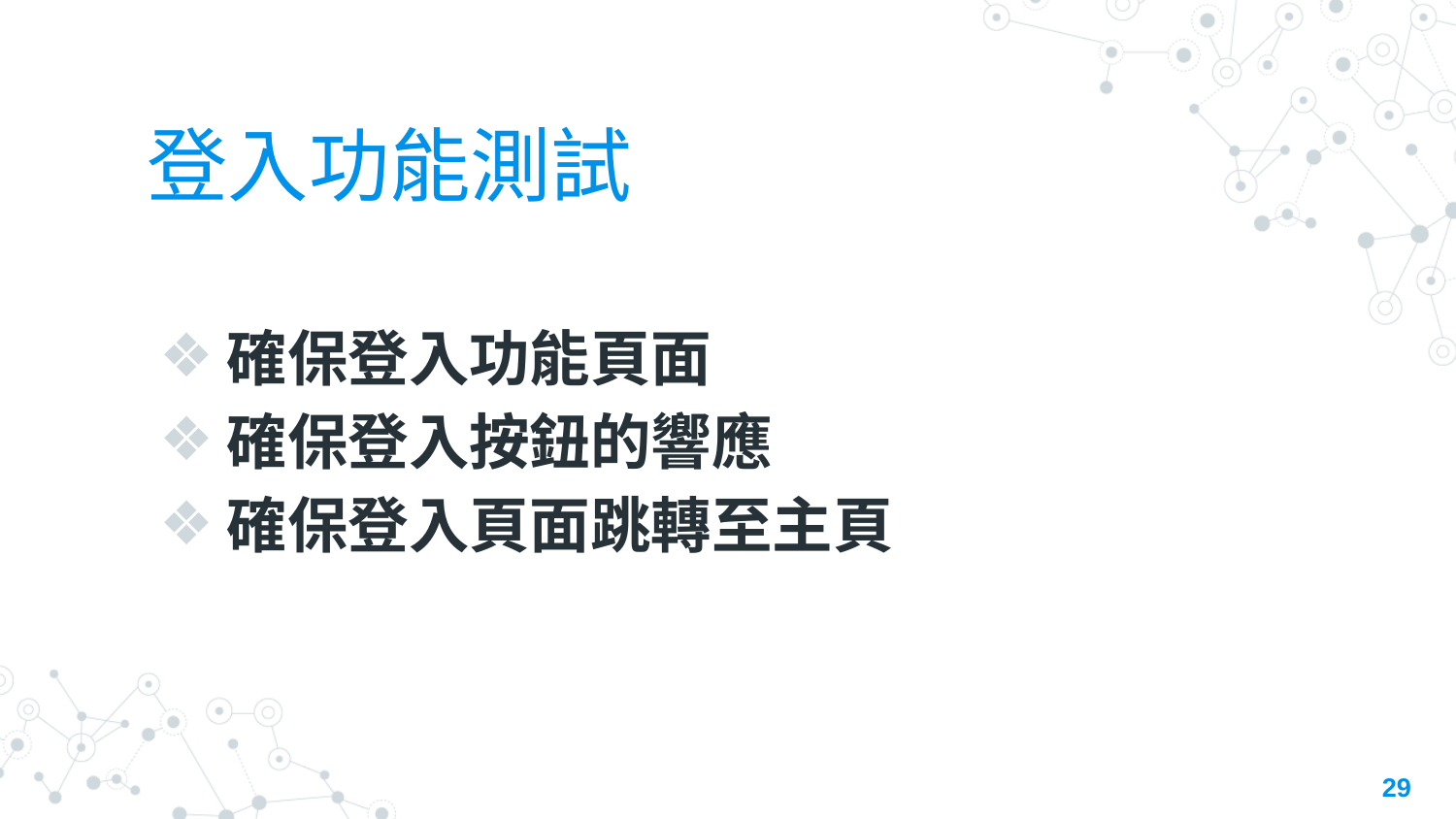

# 登入功能測試
確保登入功能頁面
確保登入按鈕的響應
確保登入頁面跳轉至主頁
29